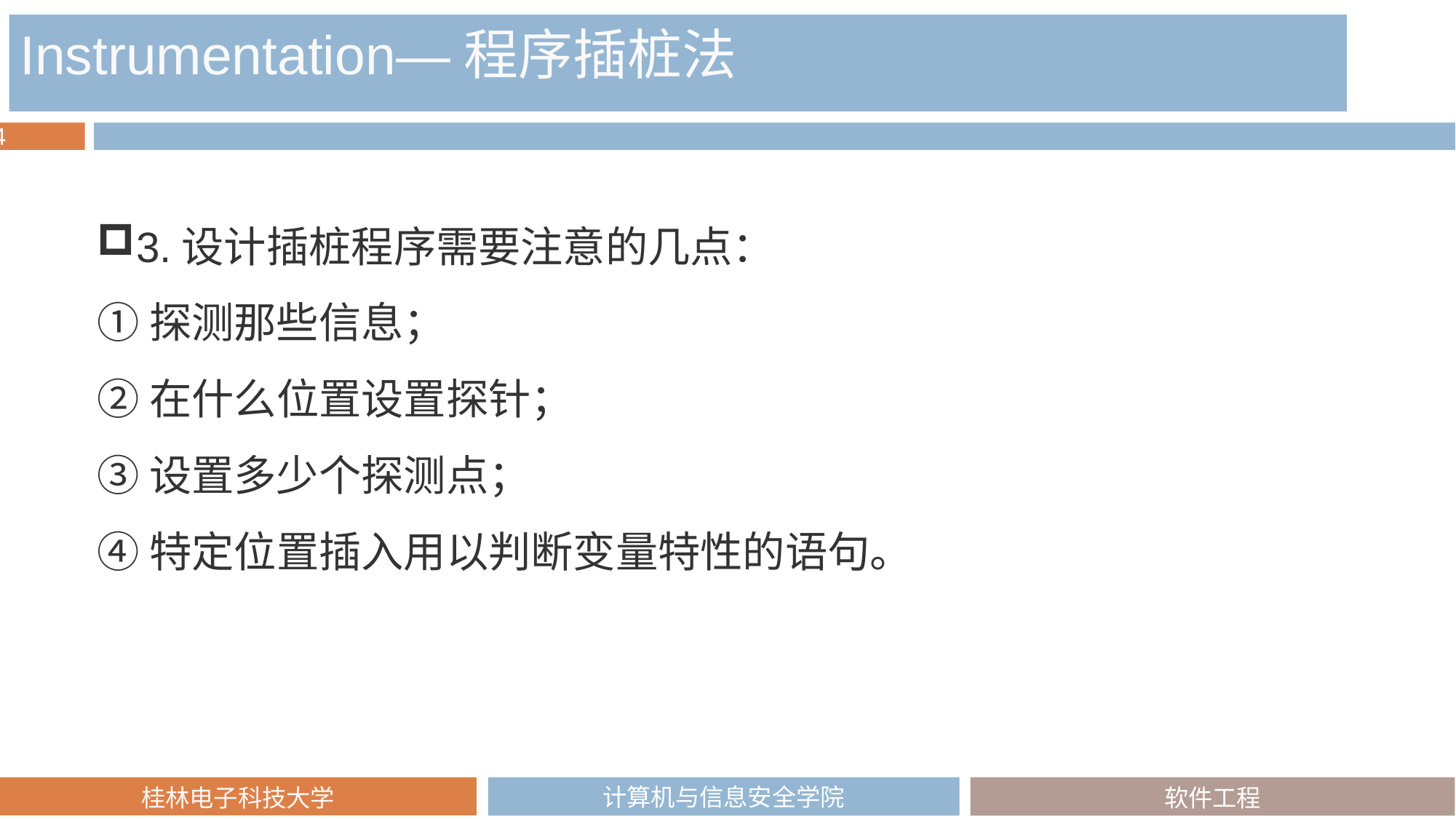

Instrumentation—程序插桩法
3.设计插桩程序需要注意的几点：
①探测那些信息；
②在什么位置设置探针；
③设置多少个探测点；
④特定位置插入用以判断变量特性的语句。